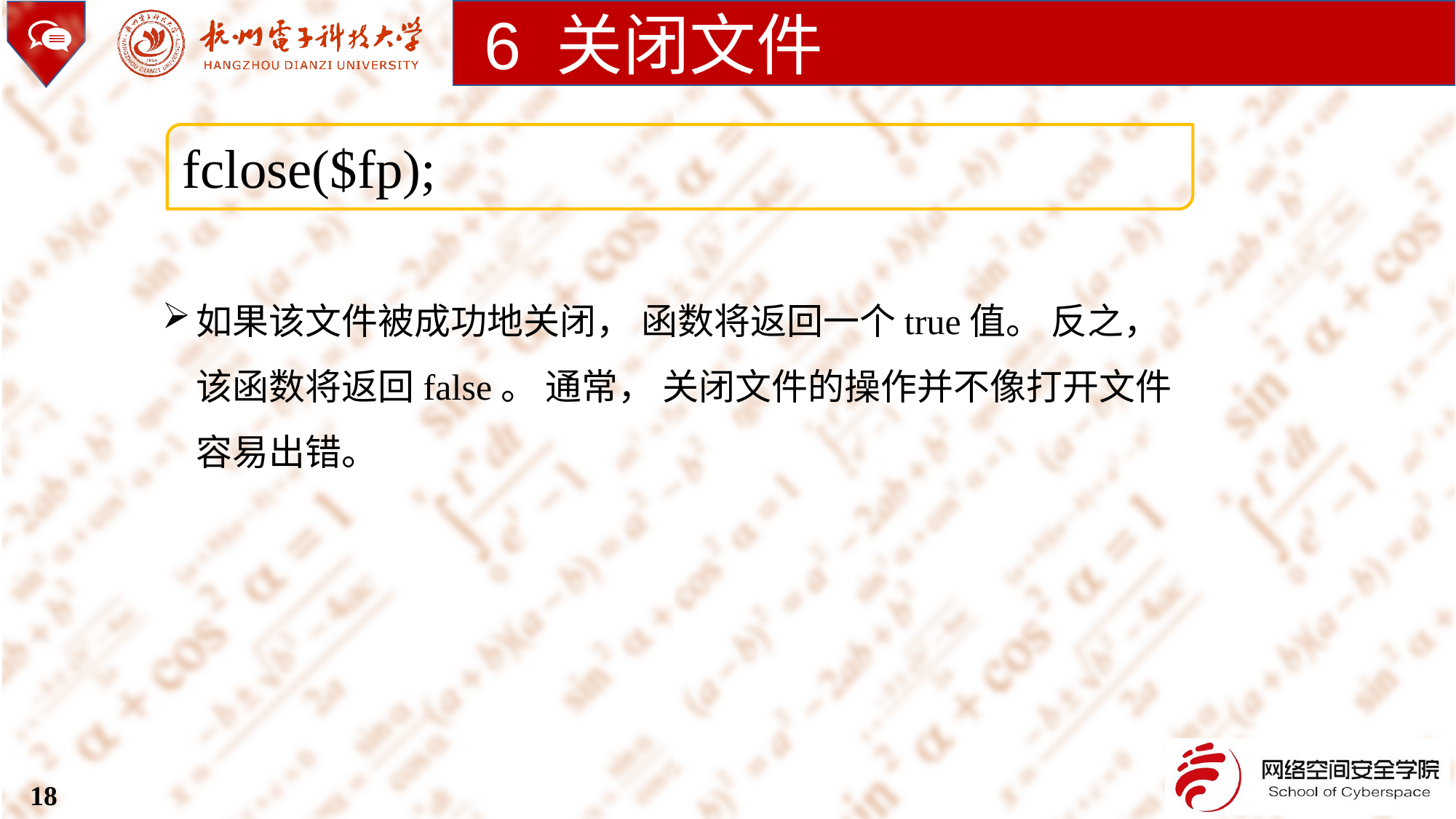

6 关闭文件
fclose($fp);
如果该文件被成功地关闭， 函数将返回一个true值。 反之， 该函数将返回false。 通常， 关闭文件的操作并不像打开文件容易出错。
18